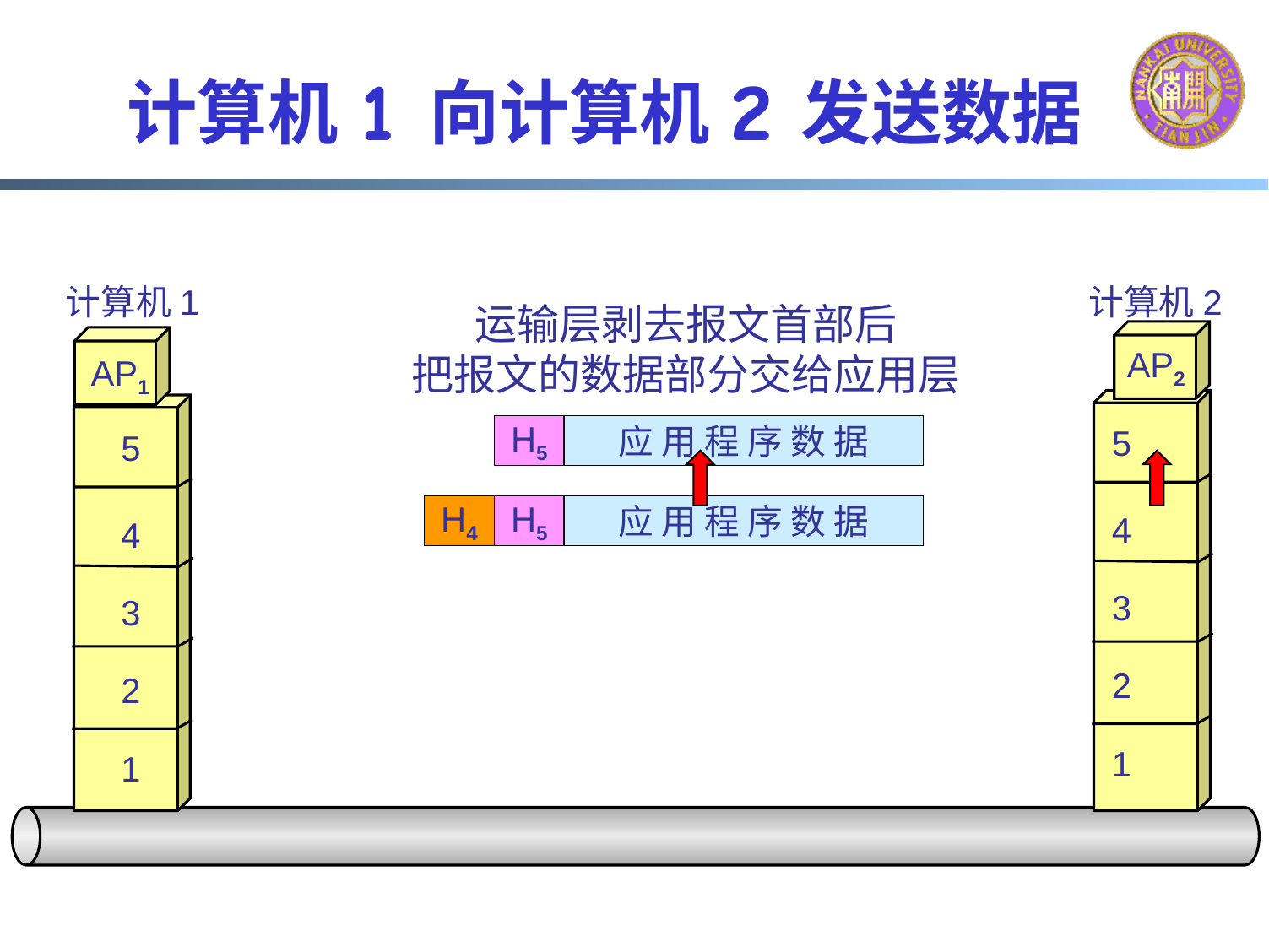

# 计算机 1 向计算机 2 发送数据

计算机 1
计算机 2
运输层剥去报文首部后
把报文的数据部分交给应用层

AP2
AP1

5
H5
应 用 程 序 数 据
5

H4
H5
应 用 程 序 数 据
4
4

3
3

2
2

1
1